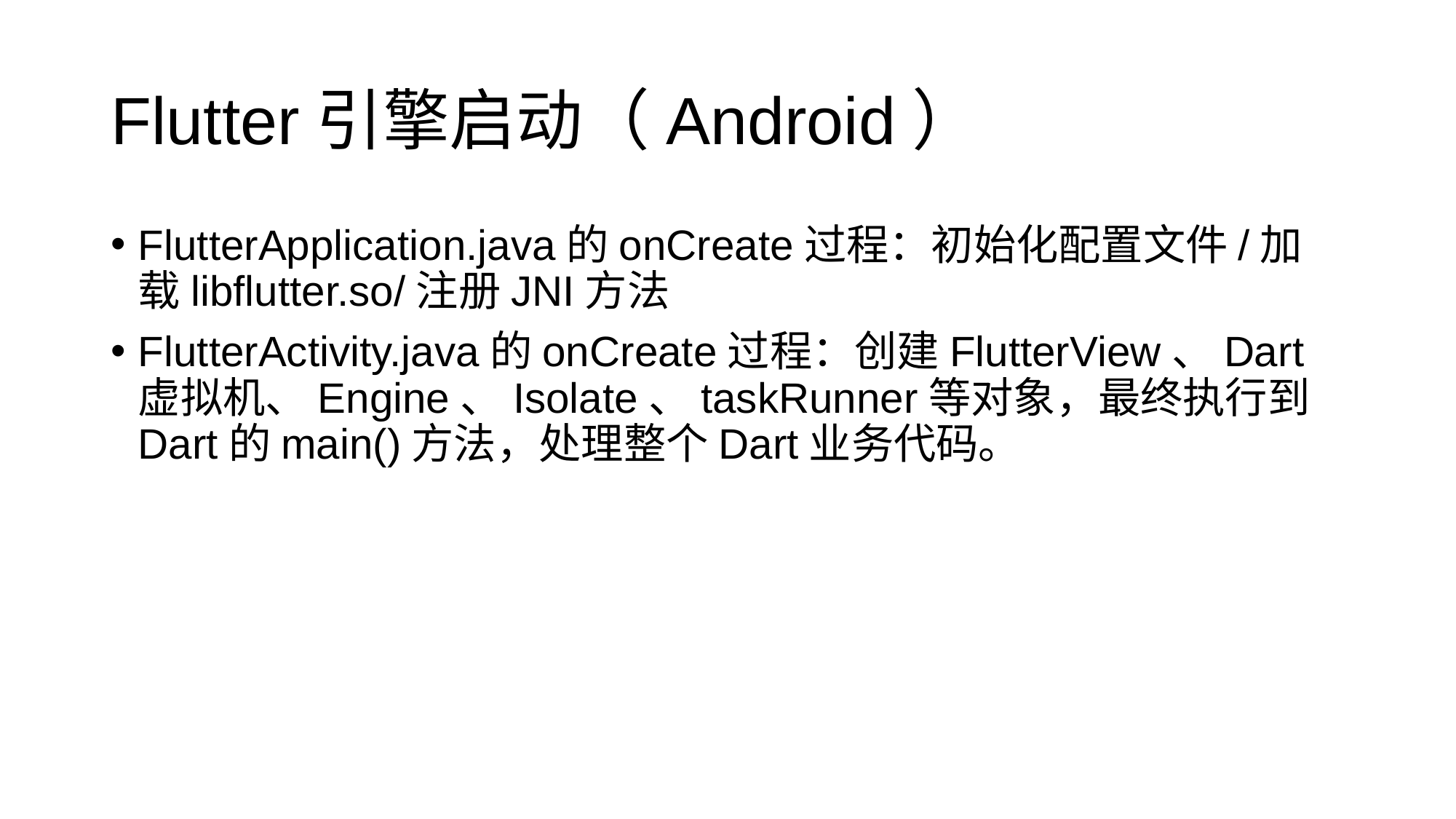

# Flutter引擎启动（Android）
FlutterApplication.java的onCreate过程：初始化配置文件/加载libflutter.so/注册JNI方法
FlutterActivity.java的onCreate过程：创建FlutterView、Dart虚拟机、Engine、Isolate、taskRunner等对象，最终执行到Dart的main()方法，处理整个Dart业务代码。